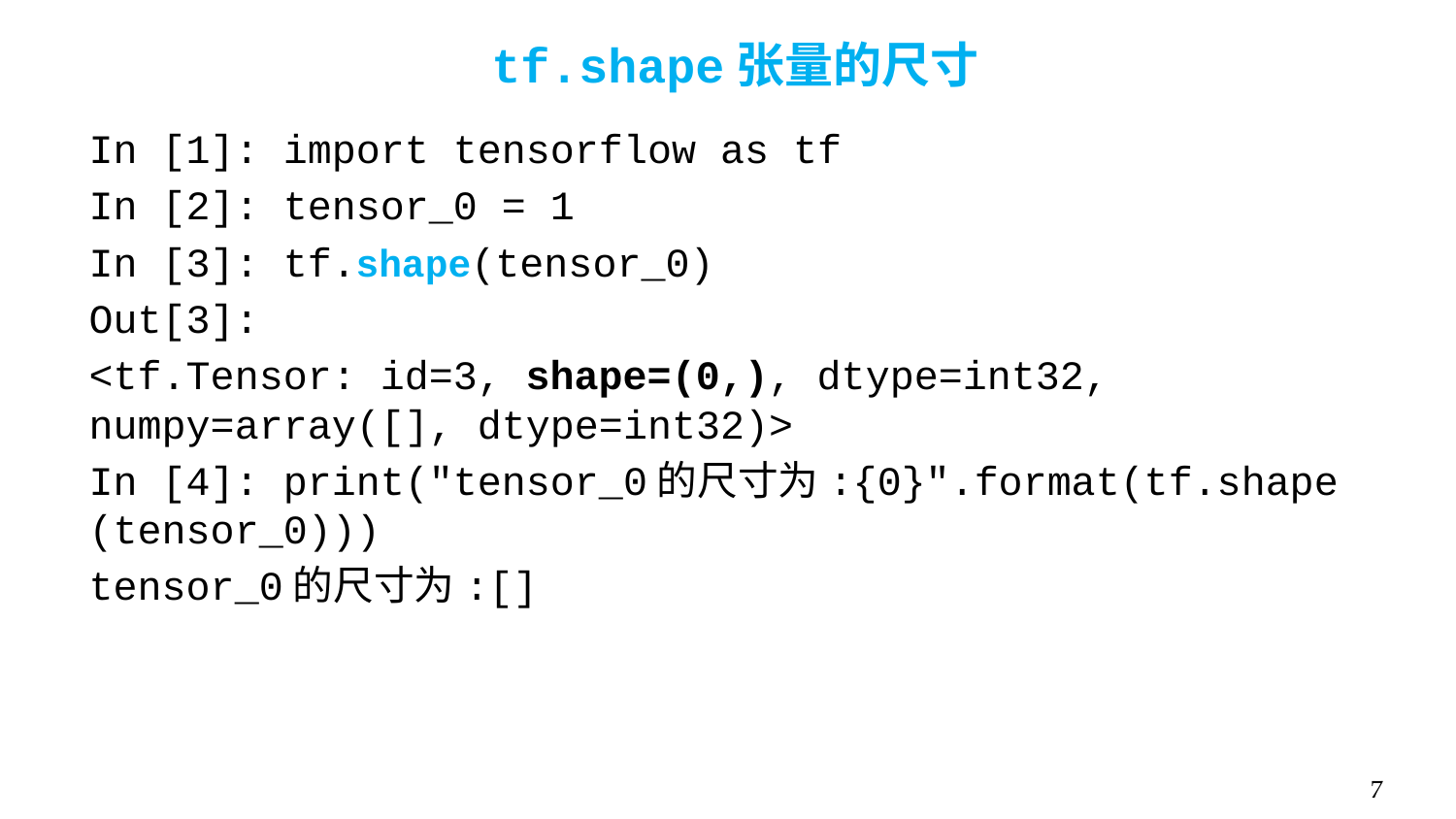

tf.shape张量的尺寸
In [1]: import tensorflow as tf
In [2]: tensor_0 = 1
In [3]: tf.shape(tensor_0)
Out[3]:
<tf.Tensor: id=3, shape=(0,), dtype=int32, numpy=array([], dtype=int32)>
In [4]: print("tensor_0的尺寸为:{0}".format(tf.shape (tensor_0)))
tensor_0的尺寸为:[]

7